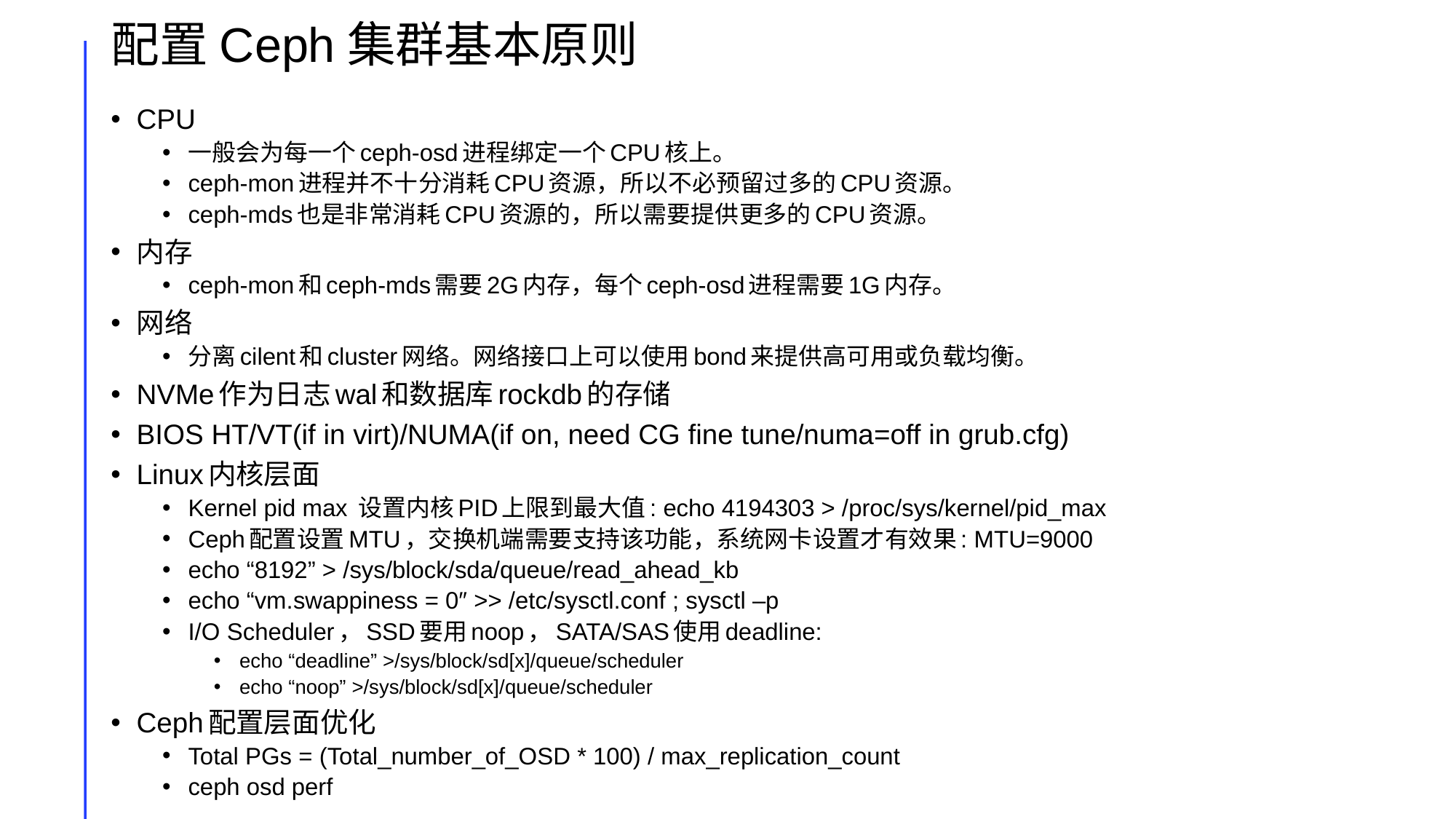

# 配置Ceph集群基本原则
CPU
一般会为每一个ceph-osd进程绑定一个CPU核上。
ceph-mon进程并不十分消耗CPU资源，所以不必预留过多的CPU资源。
ceph-mds也是非常消耗CPU资源的，所以需要提供更多的CPU资源。
内存
ceph-mon和ceph-mds需要2G内存，每个ceph-osd进程需要1G内存。
网络
分离cilent和cluster网络。网络接口上可以使用bond来提供高可用或负载均衡。
NVMe作为日志wal和数据库rockdb的存储
BIOS HT/VT(if in virt)/NUMA(if on, need CG fine tune/numa=off in grub.cfg)
Linux内核层面
Kernel pid max 设置内核PID上限到最大值: echo 4194303 > /proc/sys/kernel/pid_max
Ceph配置设置MTU，交换机端需要支持该功能，系统网卡设置才有效果: MTU=9000
echo “8192” > /sys/block/sda/queue/read_ahead_kb
echo “vm.swappiness = 0″ >> /etc/sysctl.conf ; sysctl –p
I/O Scheduler，SSD要用noop，SATA/SAS使用deadline:
echo “deadline” >/sys/block/sd[x]/queue/scheduler
echo “noop” >/sys/block/sd[x]/queue/scheduler
Ceph配置层面优化
Total PGs = (Total_number_of_OSD * 100) / max_replication_count
ceph osd perf